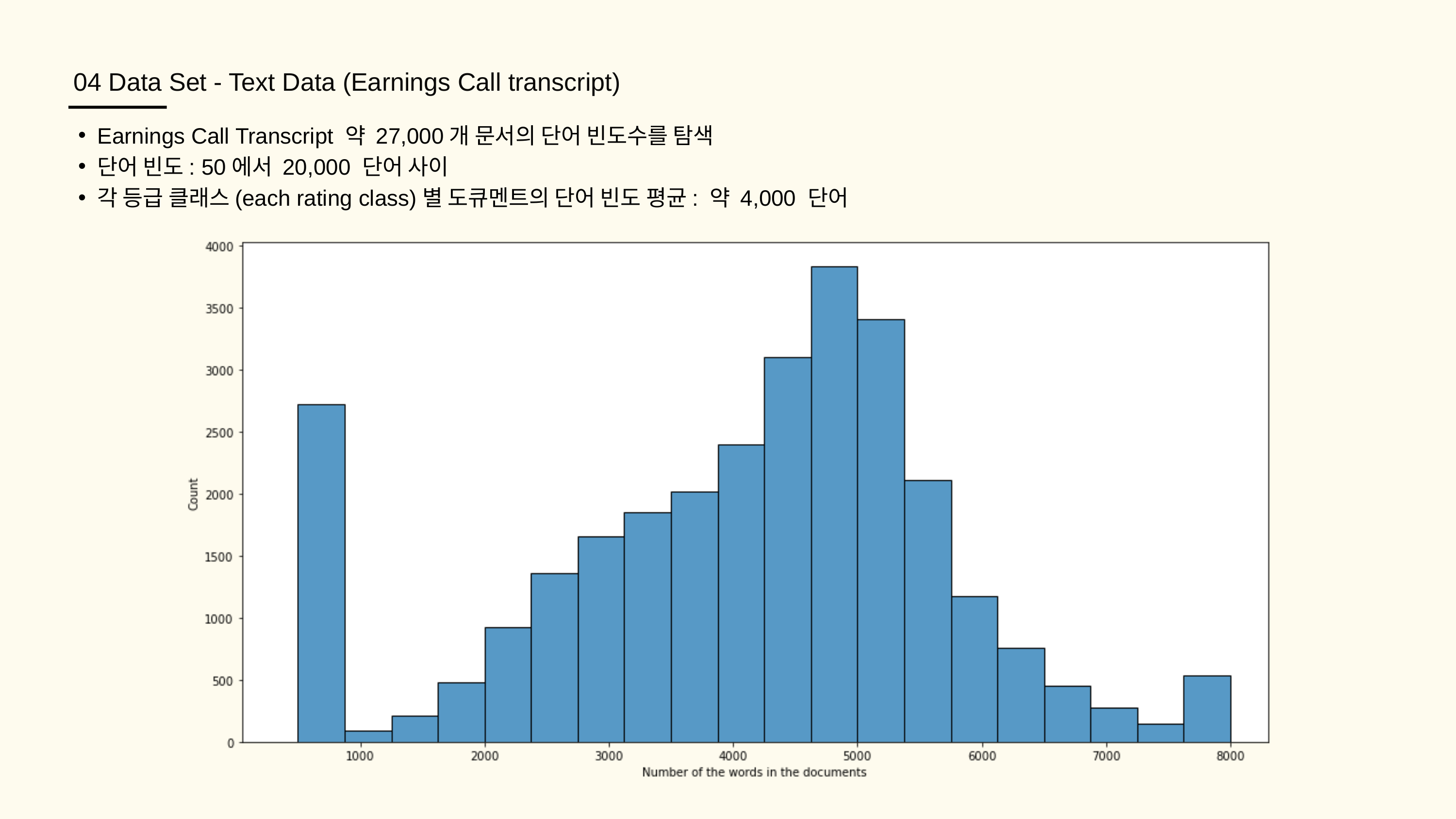

04 Data Set - Text Data (Earnings Call transcript)

Earnings Call Transcript 약 27,000개 문서의 단어 빈도수를 탐색
단어 빈도: 50에서 20,000 단어 사이
각 등급 클래스(each rating class)별 도큐멘트의 단어 빈도 평균: 약 4,000 단어